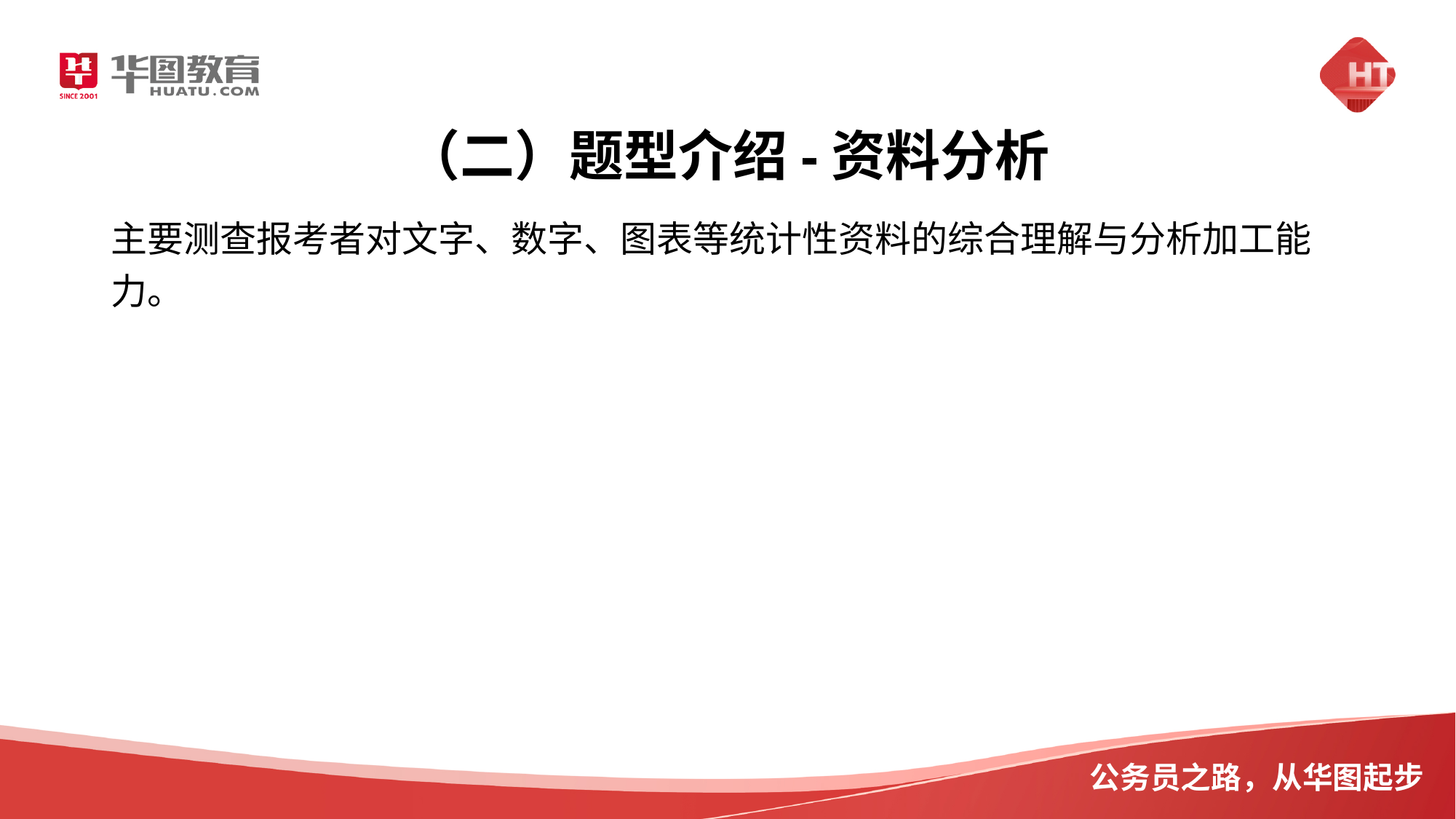

# （二）题型介绍-资料分析
主要测查报考者对文字、数字、图表等统计性资料的综合理解与分析加工能力。